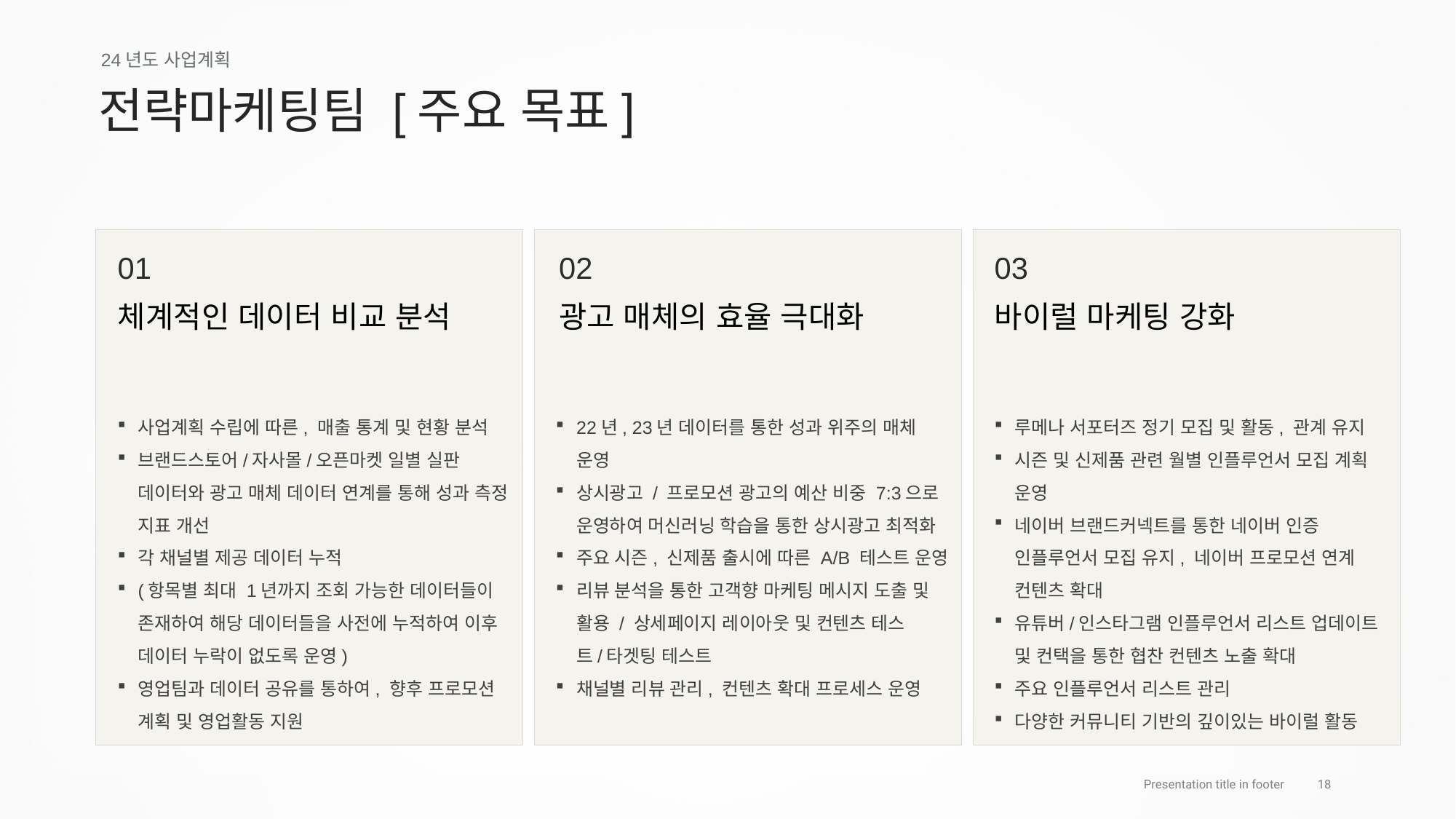

24년도 사업계획
전략마케팅팀 [주요 목표]

01
02
03
체계적인 데이터 비교 분석
광고 매체의 효율 극대화
바이럴 마케팅 강화
22년, 23년 데이터를 통한 성과 위주의 매체 운영
상시광고 / 프로모션 광고의 예산 비중 7:3으로 운영하여 머신러닝 학습을 통한 상시광고 최적화
주요 시즌, 신제품 출시에 따른 A/B 테스트 운영
리뷰 분석을 통한 고객향 마케팅 메시지 도출 및 활용 / 상세페이지 레이아웃 및 컨텐츠 테스트/타겟팅 테스트
채널별 리뷰 관리, 컨텐츠 확대 프로세스 운영
사업계획 수립에 따른, 매출 통계 및 현황 분석
브랜드스토어/자사몰/오픈마켓 일별 실판 데이터와 광고 매체 데이터 연계를 통해 성과 측정 지표 개선
각 채널별 제공 데이터 누적
(항목별 최대 1년까지 조회 가능한 데이터들이 존재하여 해당 데이터들을 사전에 누적하여 이후 데이터 누락이 없도록 운영)
영업팀과 데이터 공유를 통하여, 향후 프로모션 계획 및 영업활동 지원
루메나 서포터즈 정기 모집 및 활동, 관계 유지
시즌 및 신제품 관련 월별 인플루언서 모집 계획 운영
네이버 브랜드커넥트를 통한 네이버 인증 인플루언서 모집 유지, 네이버 프로모션 연계 컨텐츠 확대
유튜버/인스타그램 인플루언서 리스트 업데이트 및 컨택을 통한 협찬 컨텐츠 노출 확대
주요 인플루언서 리스트 관리
다양한 커뮤니티 기반의 깊이있는 바이럴 활동